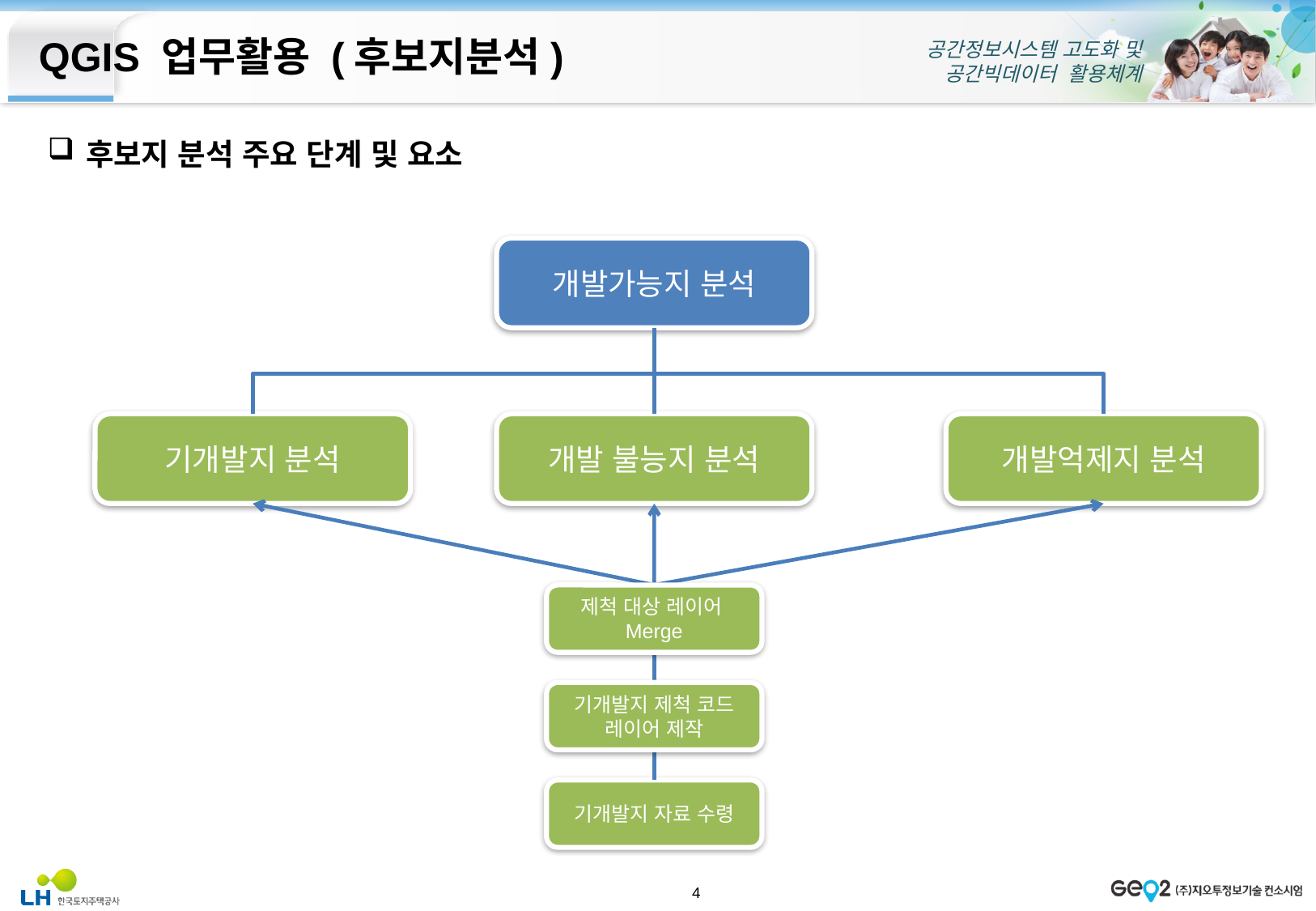

후보지 분석 주요 단계 및 요소
개발가능지 분석
기개발지 분석
개발 불능지 분석
개발억제지 분석
제척 대상 레이어
Merge
기개발지 제척 코드 레이어 제작
기개발지 자료 수령
4